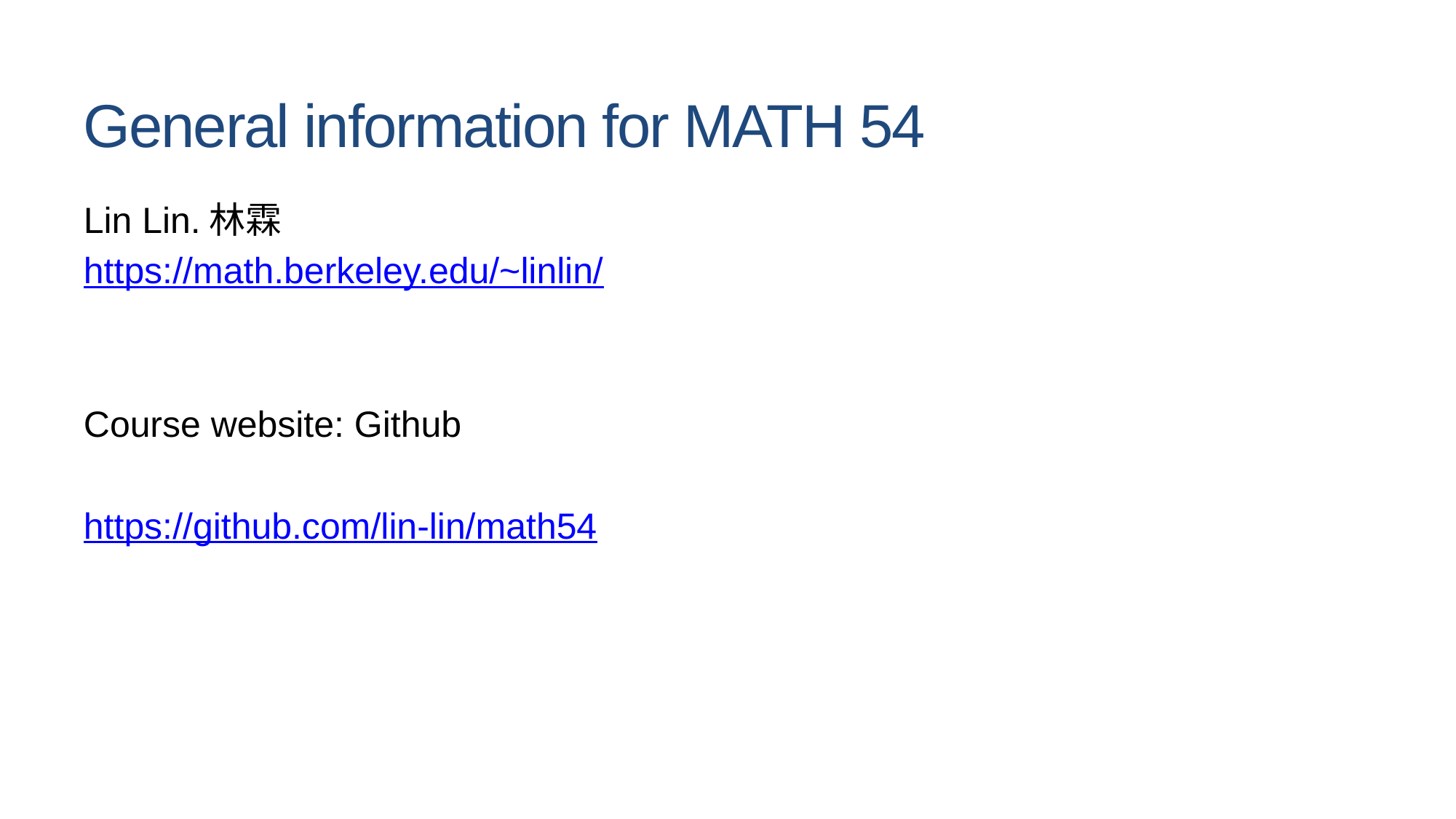

# General information for MATH 54
Lin Lin.林霖
https://math.berkeley.edu/~linlin/

Course website: Github

https://github.com/lin-lin/math54